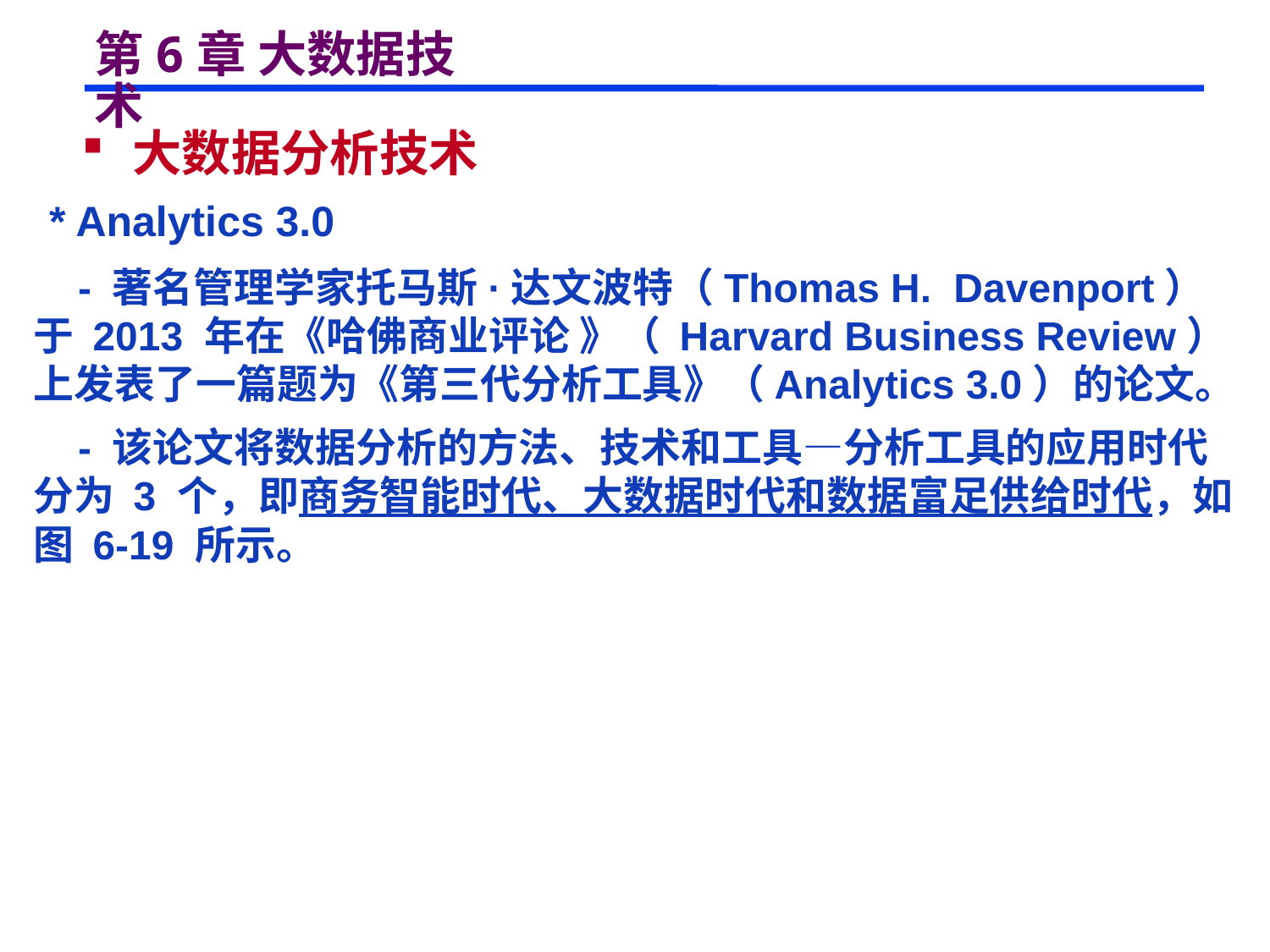

# 第6章 大数据技术
 大数据分析技术
  * Analytics 3.0
    - 著名管理学家托马斯·达文波特（Thomas H.  Davenport）于 2013 年在《哈佛商业评论 》（ Harvard Business Review）上发表了一篇题为《第三代分析工具》（Analytics 3.0）的论文。
    - 该论文将数据分析的方法、技术和工具—分析工具的应用时代分为 3 个，即商务智能时代、大数据时代和数据富足供给时代，如图 6-19 所示。